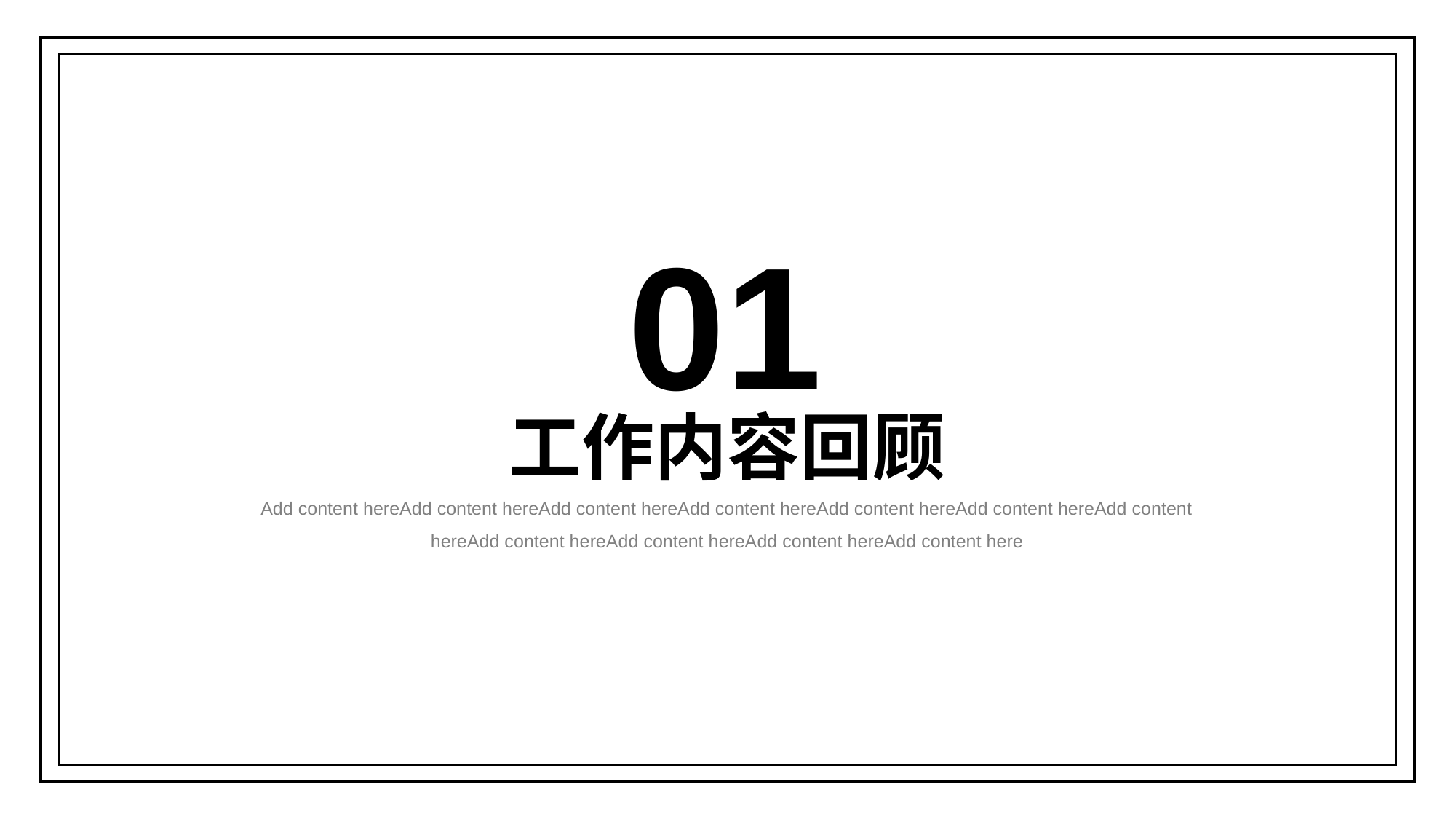

01
工作内容回顾
Add content hereAdd content hereAdd content hereAdd content hereAdd content hereAdd content hereAdd content hereAdd content hereAdd content hereAdd content hereAdd content here